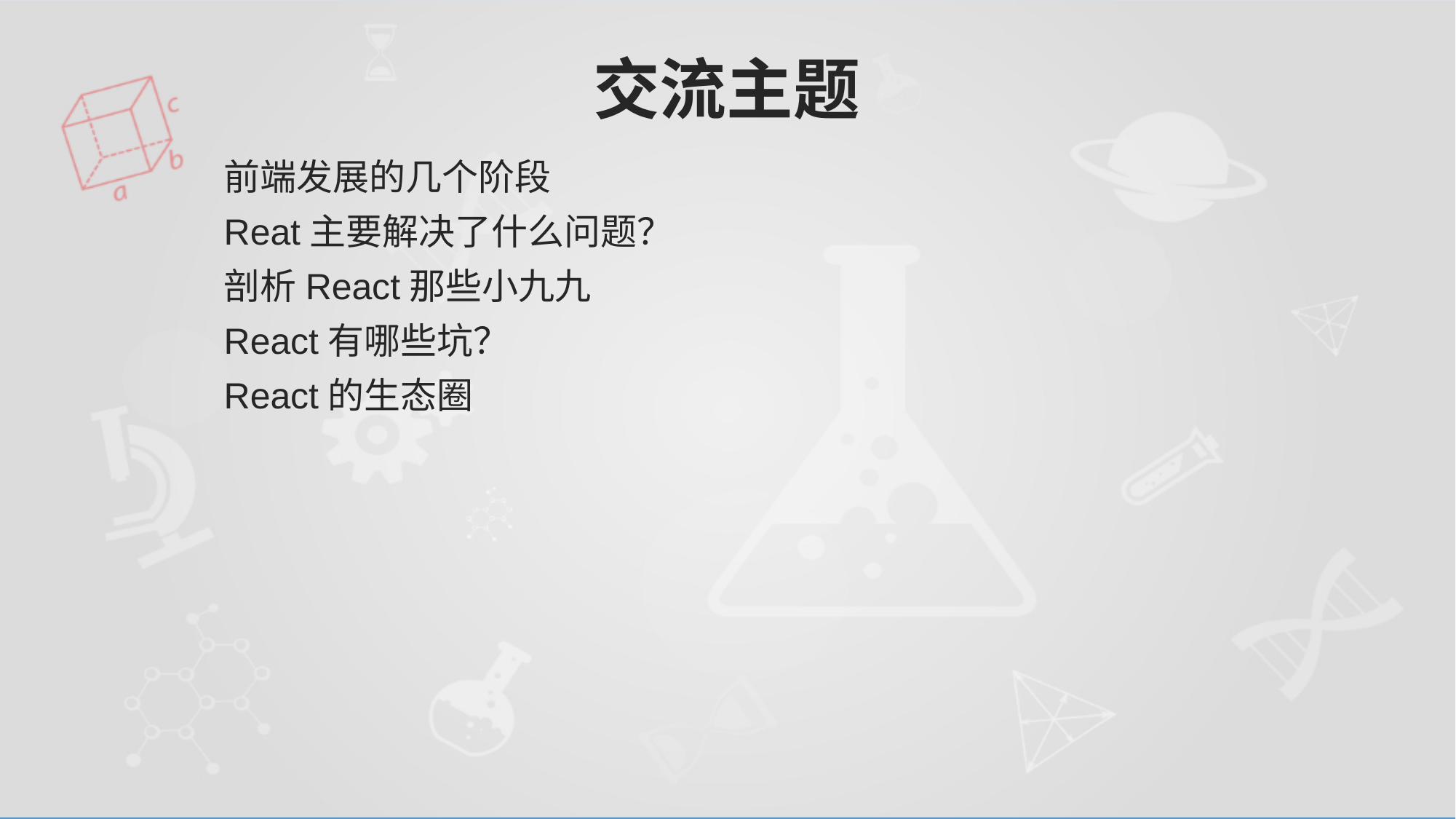

# 交流主题
前端发展的几个阶段
Reat主要解决了什么问题？
剖析React那些小九九
React有哪些坑？
React的生态圈